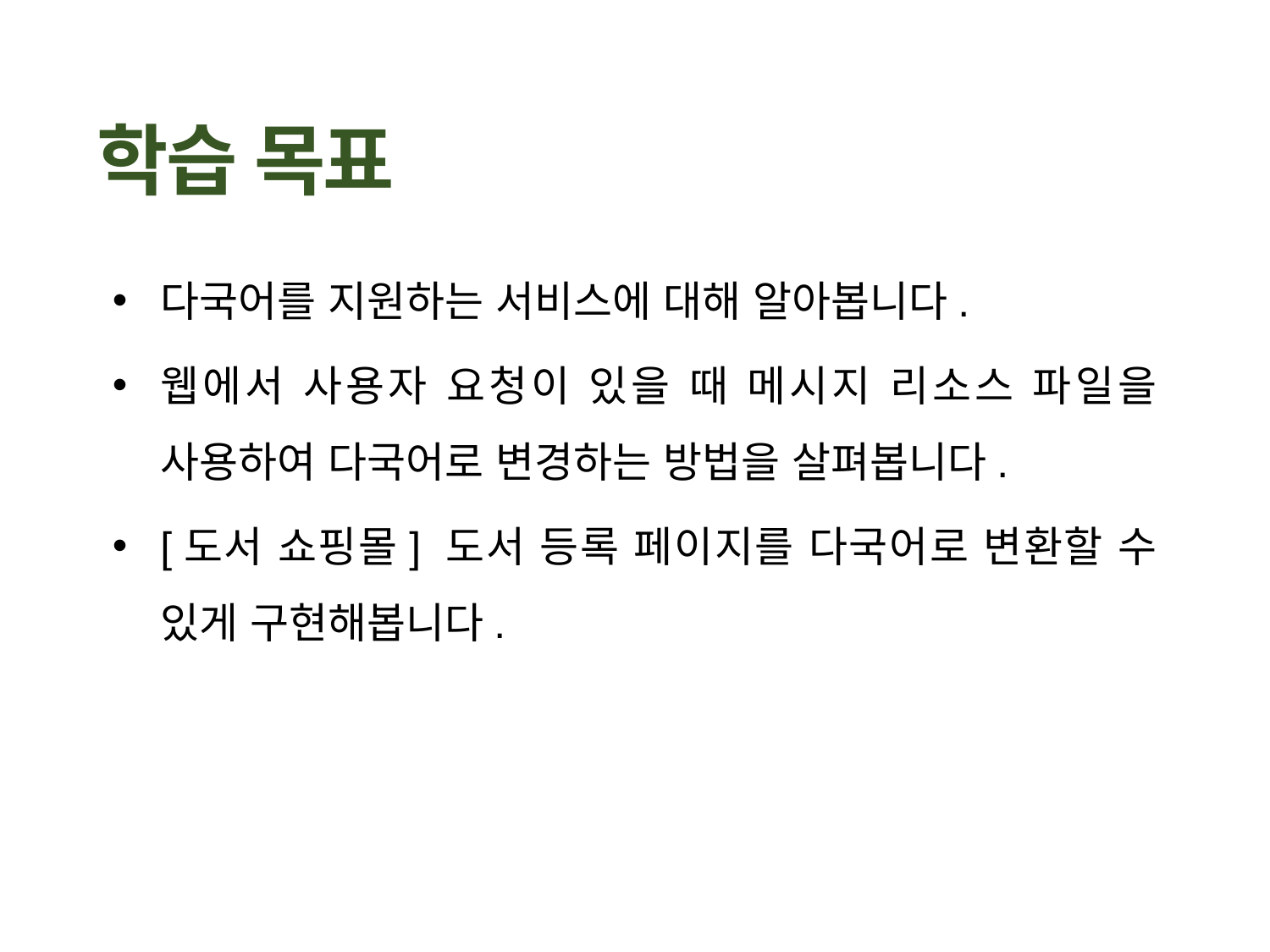

다국어를 지원하는 서비스에 대해 알아봅니다.
웹에서 사용자 요청이 있을 때 메시지 리소스 파일을 사용하여 다국어로 변경하는 방법을 살펴봅니다.
[도서 쇼핑몰] 도서 등록 페이지를 다국어로 변환할 수 있게 구현해봅니다.